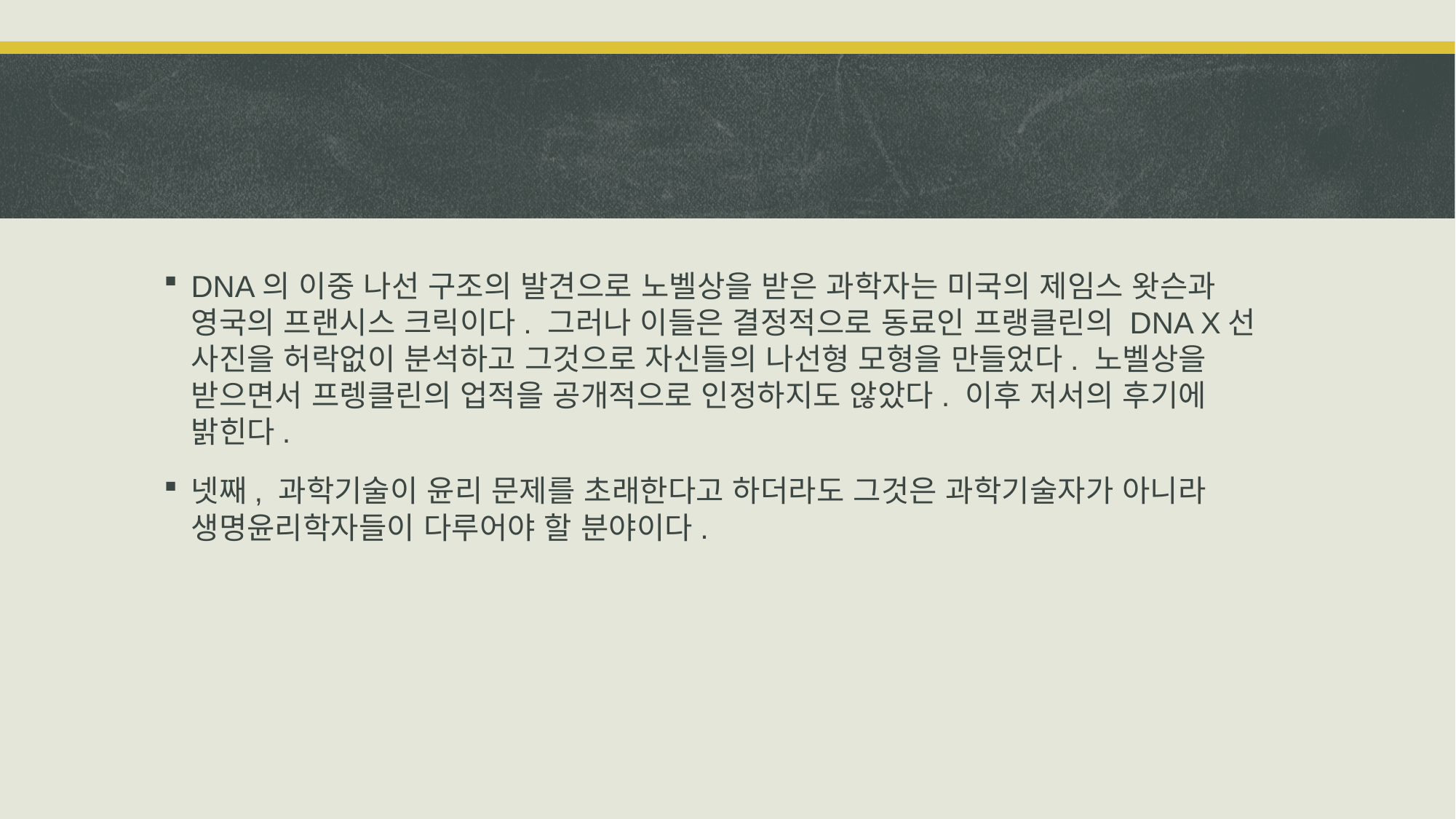

#
DNA의 이중 나선 구조의 발견으로 노벨상을 받은 과학자는 미국의 제임스 왓슨과 영국의 프랜시스 크릭이다. 그러나 이들은 결정적으로 동료인 프랭클린의 DNA X선 사진을 허락없이 분석하고 그것으로 자신들의 나선형 모형을 만들었다. 노벨상을 받으면서 프렝클린의 업적을 공개적으로 인정하지도 않았다. 이후 저서의 후기에 밝힌다.
넷째, 과학기술이 윤리 문제를 초래한다고 하더라도 그것은 과학기술자가 아니라 생명윤리학자들이 다루어야 할 분야이다.